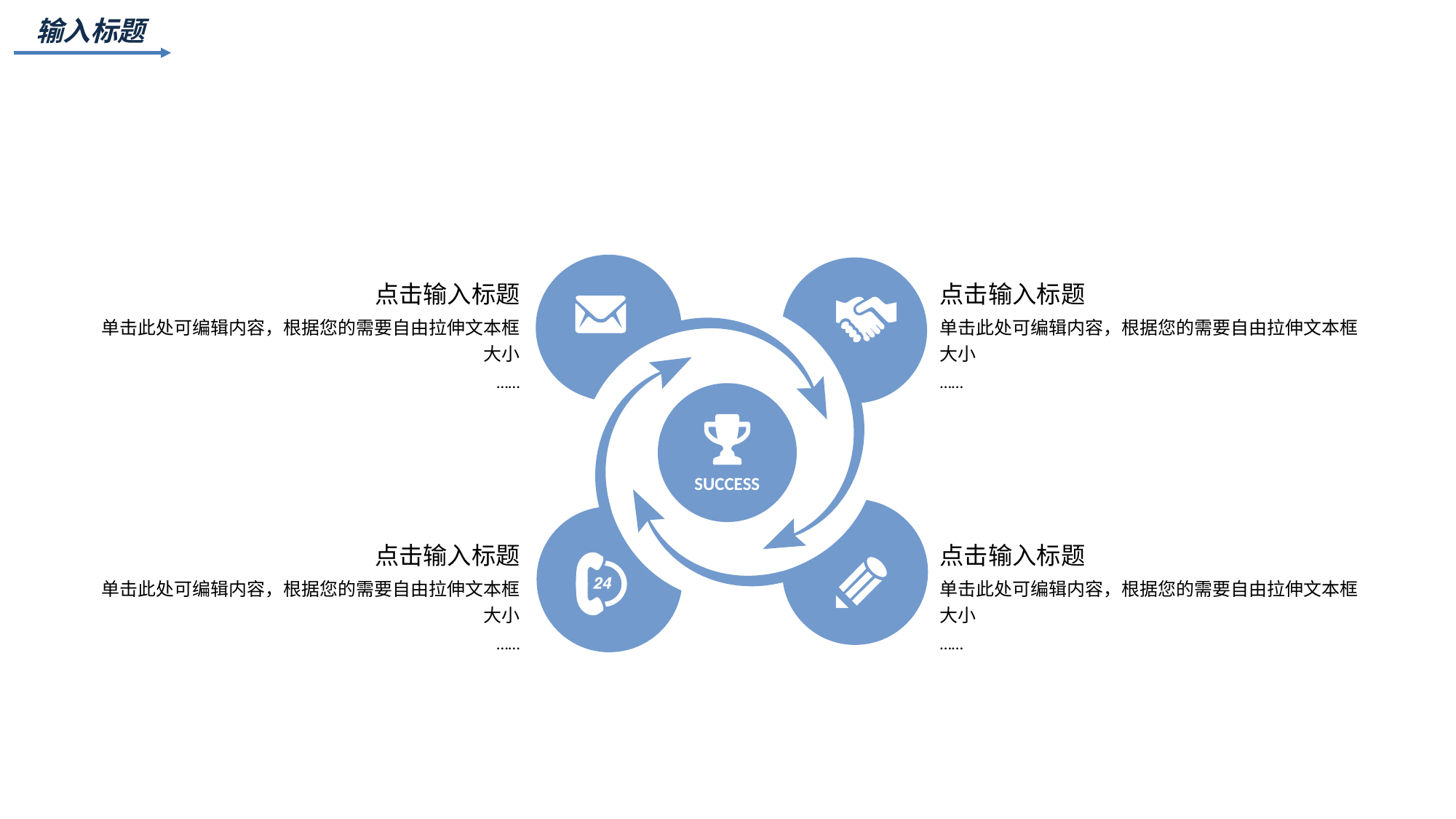

输入标题

SUCCESS

点击输入标题
单击此处可编辑内容，根据您的需要自由拉伸文本框大小
……
点击输入标题
单击此处可编辑内容，根据您的需要自由拉伸文本框大小
……
点击输入标题
单击此处可编辑内容，根据您的需要自由拉伸文本框大小
……
点击输入标题
单击此处可编辑内容，根据您的需要自由拉伸文本框大小
……